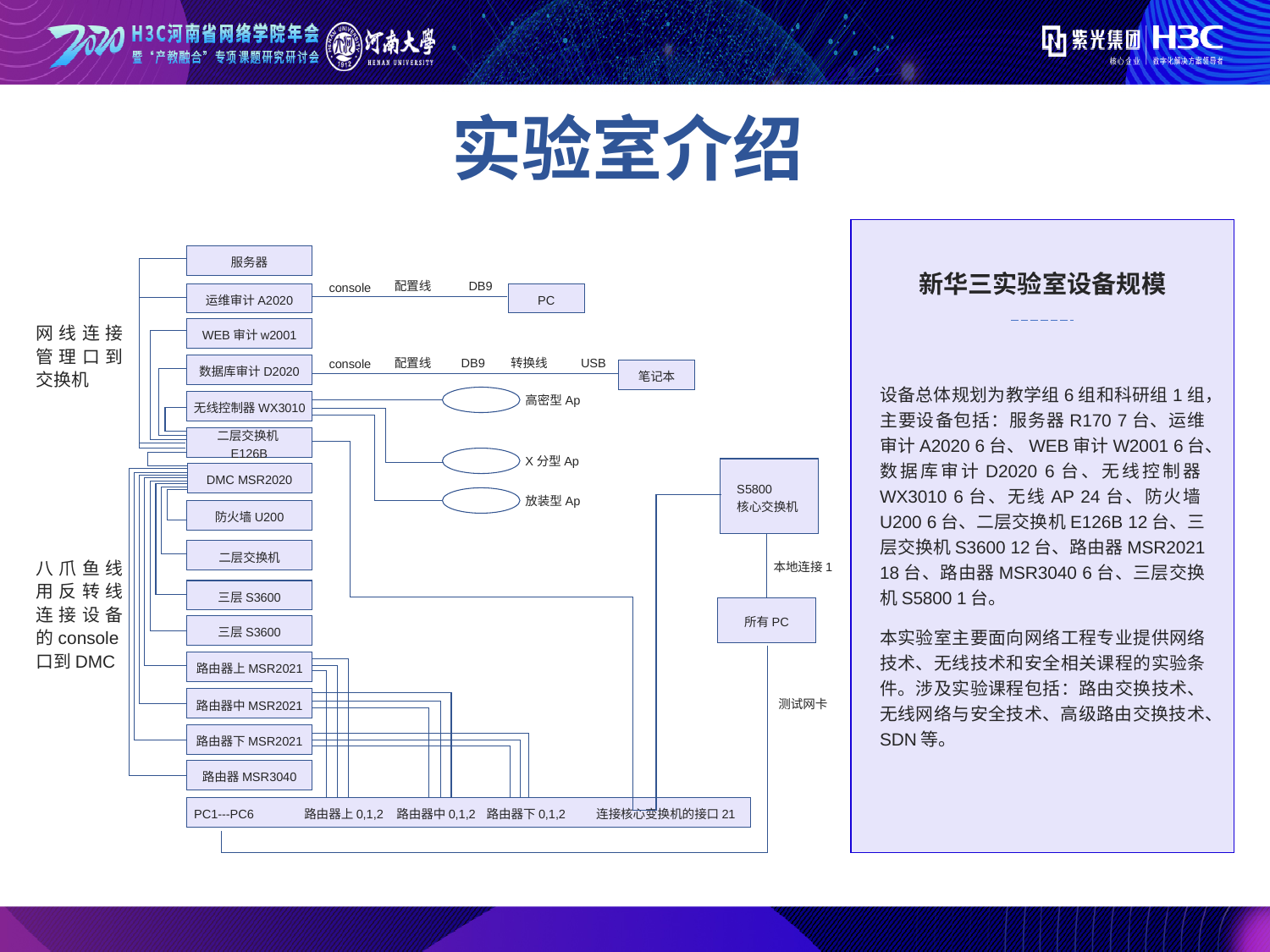

实验室介绍

服务器

新华三实验室设备规模
配置线
DB9
console

运维审计A2020

PC

网线连接管理口到交换机

WEB审计w2001

配置线
DB9
USB
转换线
console

数据库审计D2020

笔记本

高密型Ap

设备总体规划为教学组6组和科研组1组，主要设备包括：服务器R170 7台、运维审计A2020 6台、WEB审计W2001 6台、数据库审计D2020 6台、无线控制器WX3010 6台、无线AP 24台、防火墙U200 6台、二层交换机E126B 12台、三层交换机S3600 12台、路由器MSR2021 18台、路由器MSR3040 6台、三层交换机S5800 1台。
本实验室主要面向网络工程专业提供网络技术、无线技术和安全相关课程的实验条件。涉及实验课程包括：路由交换技术、无线网络与安全技术、高级路由交换技术、SDN等。
无线控制器WX3010

二层交换机E126B

X分型Ap

DMC MSR2020

S5800
核心交换机

放装型Ap

防火墙U200

八爪鱼线用反转线连接设备的console口到DMC

二层交换机
本地连接1

三层S3600

所有PC

三层S3600

路由器上MSR2021

路由器中MSR2021
测试网卡

路由器下MSR2021

路由器MSR3040

连接核心变换机的接口21
路由器下0,1,2
PC1---PC6
路由器中0,1,2
路由器上0,1,2